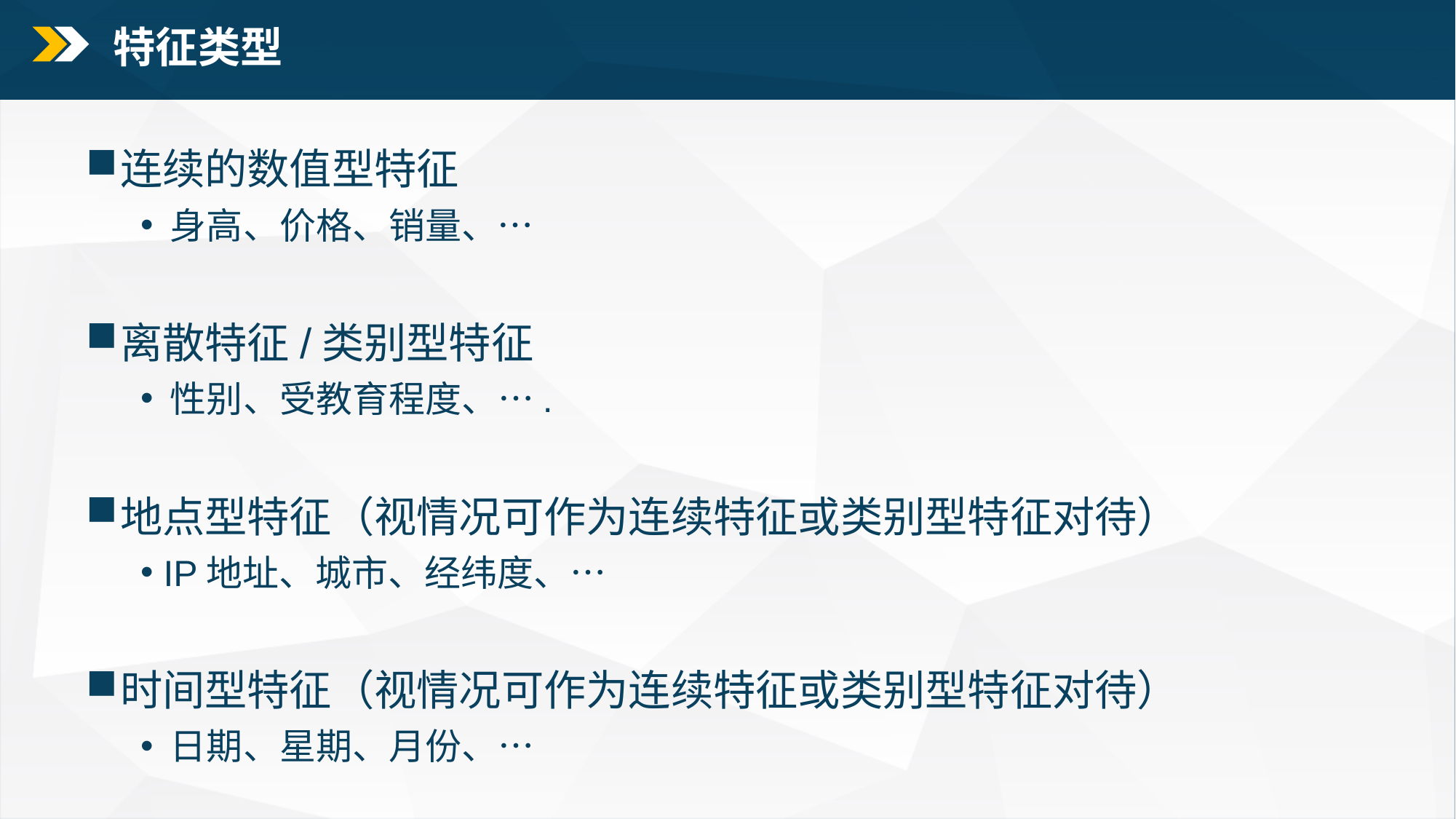

特征类型
连续的数值型特征
 身高、价格、销量、…

离散特征/类别型特征
 性别、受教育程度、….

地点型特征（视情况可作为连续特征或类别型特征对待）
 IP地址、城市、经纬度、…

时间型特征（视情况可作为连续特征或类别型特征对待）
 日期、星期、月份、…